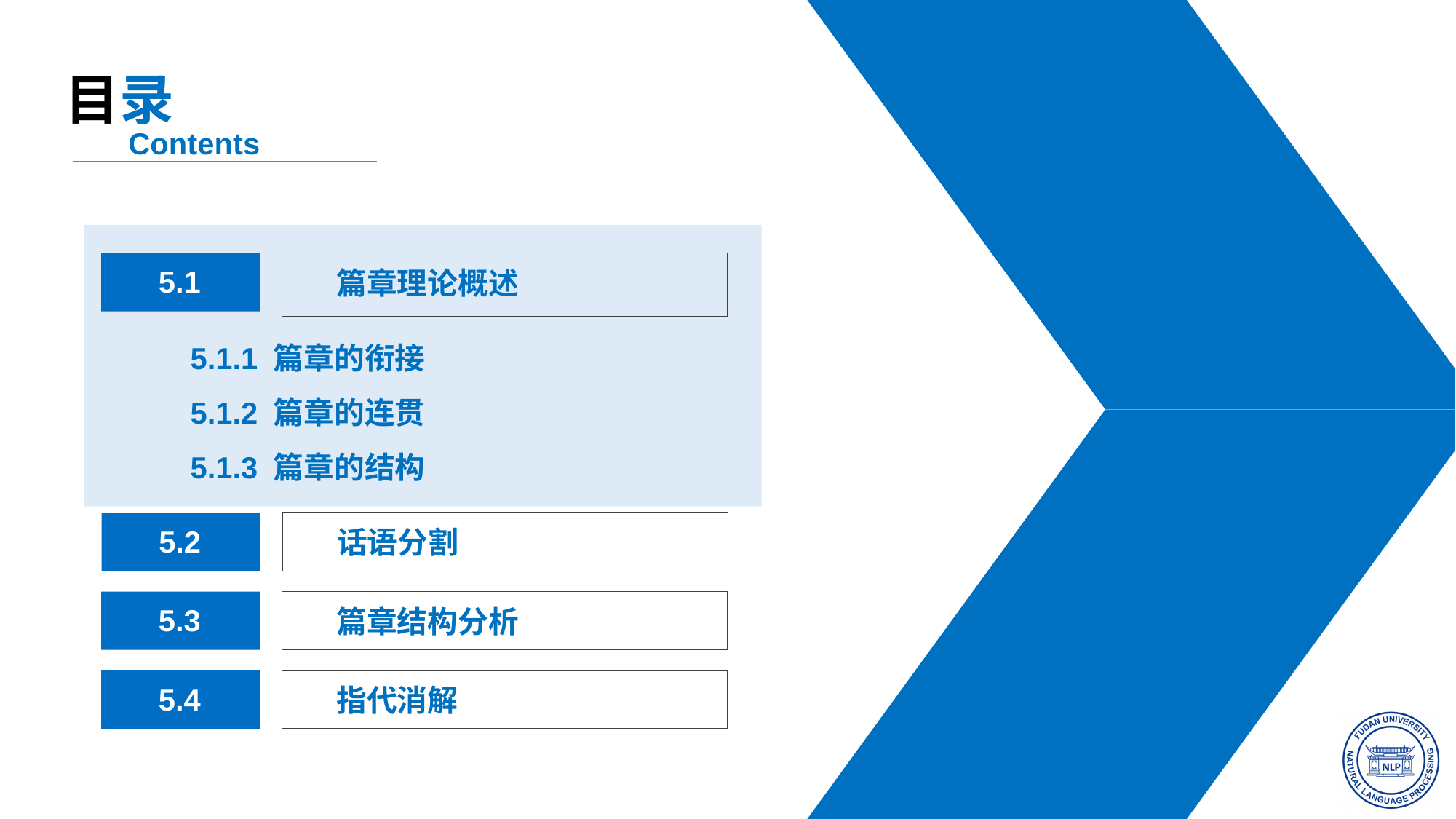

目录
Contents

篇章理论概述

5.1
5.1.1 篇章的衔接
5.1.2 篇章的连贯
5.1.3 篇章的结构

5.2

话语分割

5.3

篇章结构分析

5.4

指代消解
3